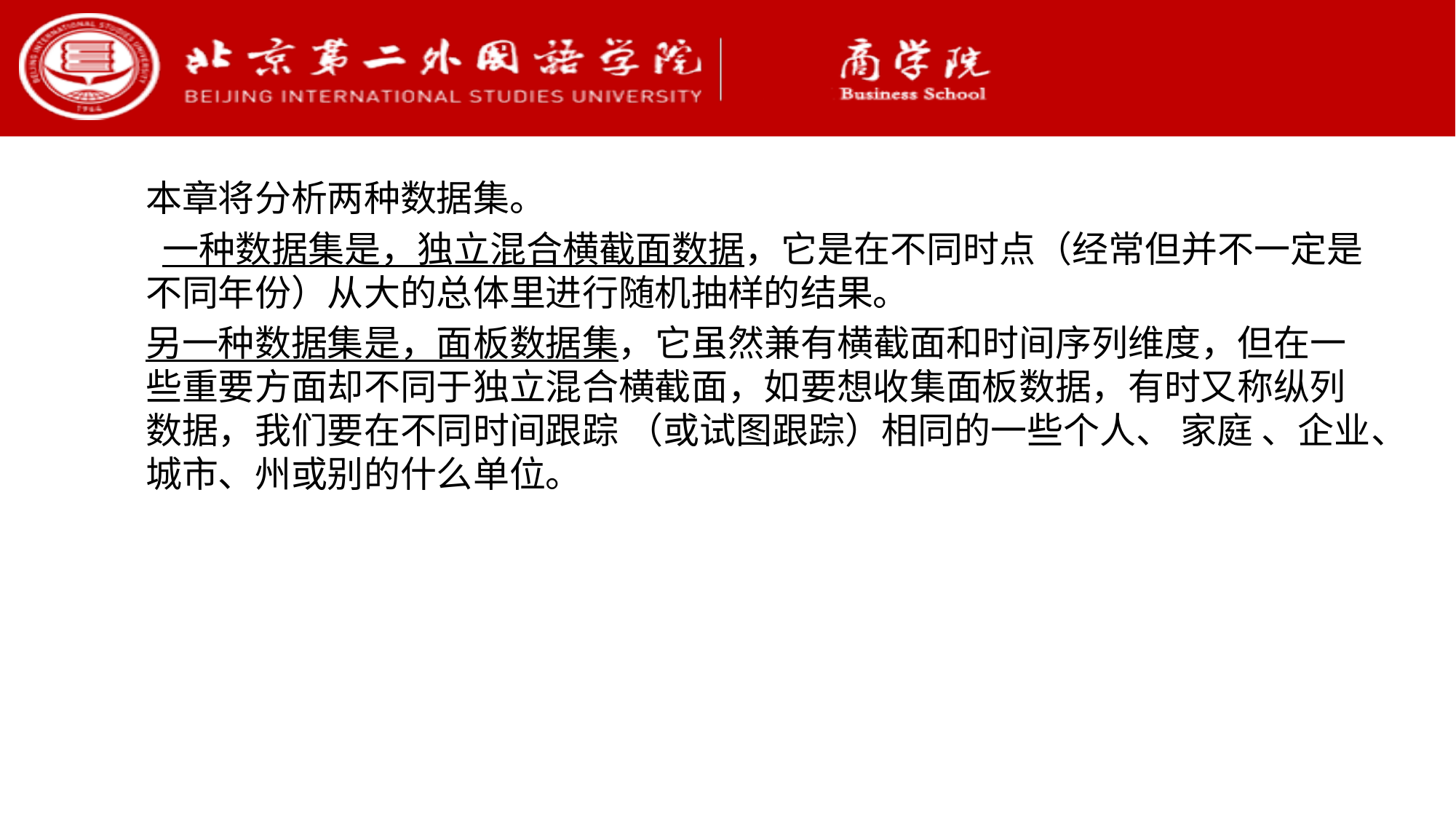

本章将分析两种数据集。
 一种数据集是，独立混合横截面数据，它是在不同时点（经常但并不一定是不同年份）从大的总体里进行随机抽样的结果。
另一种数据集是，面板数据集，它虽然兼有横截面和时间序列维度，但在一些重要方面却不同于独立混合横截面，如要想收集面板数据，有时又称纵列数据，我们要在不同时间跟踪 （或试图跟踪）相同的一些个人、 家庭 、企业、城市、州或别的什么单位。